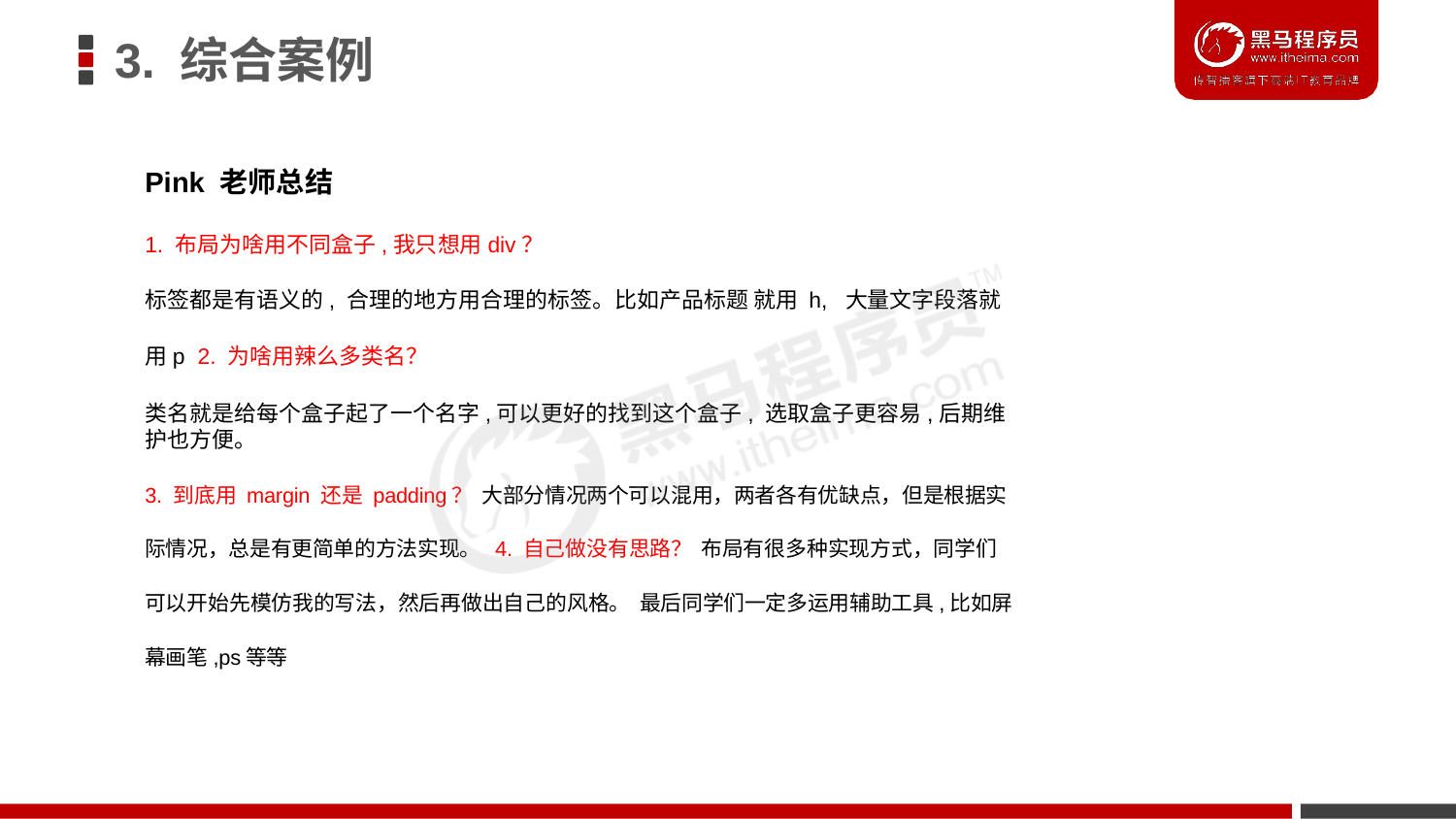

# 3. 综合案例
Pink 老师总结

1. 布局为啥用不同盒子,我只想用div？
标签都是有语义的, 合理的地方用合理的标签。比如产品标题 就用 h, 大量文字段落就用p  2. 为啥用辣么多类名？

类名就是给每个盒子起了一个名字,可以更好的找到这个盒子, 选取盒子更容易,后期维护也方便。
3. 到底用 margin 还是 padding？  大部分情况两个可以混用，两者各有优缺点，但是根据实际情况，总是有更简单的方法实现。  4. 自己做没有思路？  布局有很多种实现方式，同学们可以开始先模仿我的写法，然后再做出自己的风格。  最后同学们一定多运用辅助工具,比如屏幕画笔,ps等等